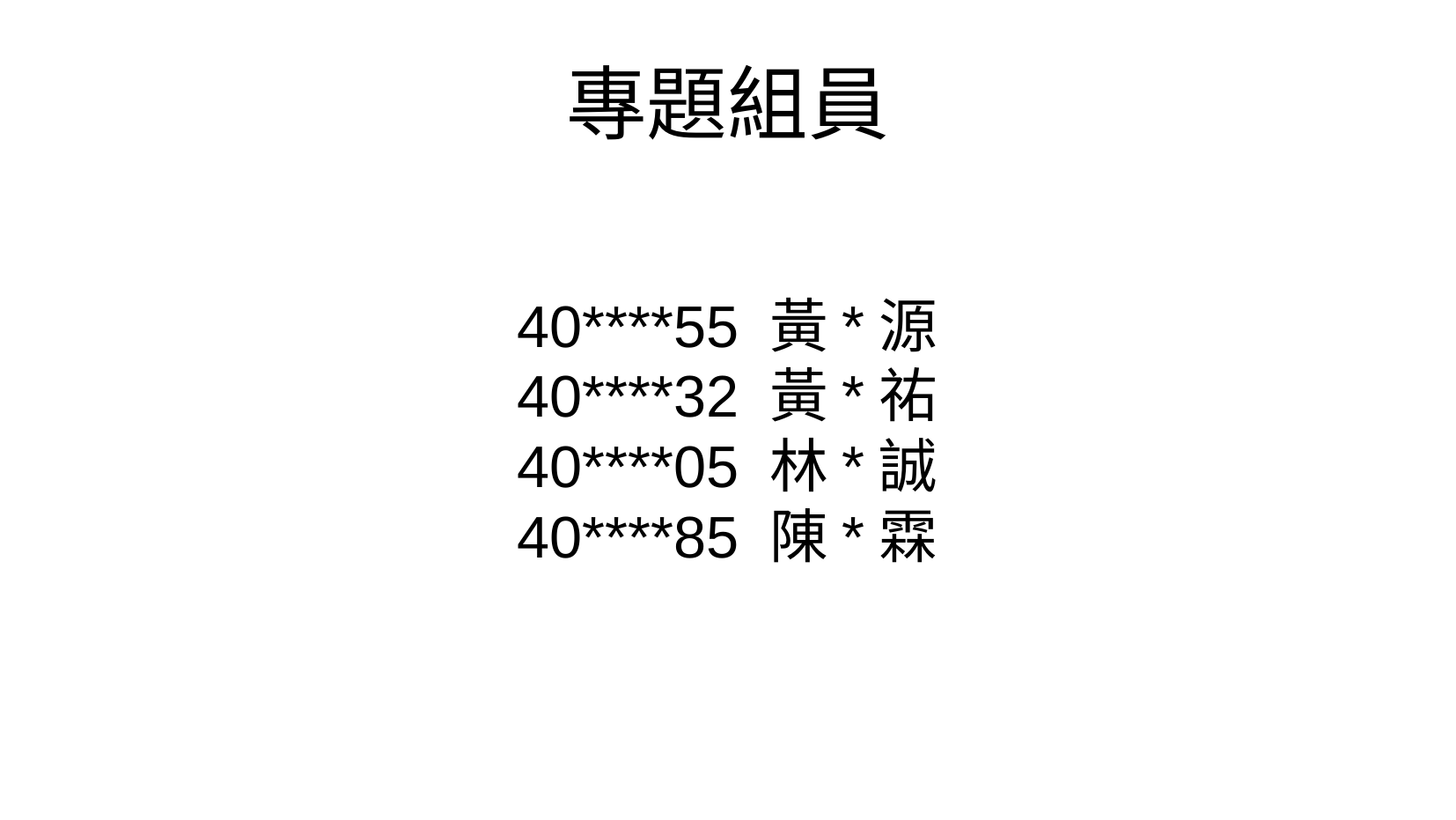

專題組員
40****55 黃*源
40****32 黃*祐
40****05 林*誠
40****85 陳*霖